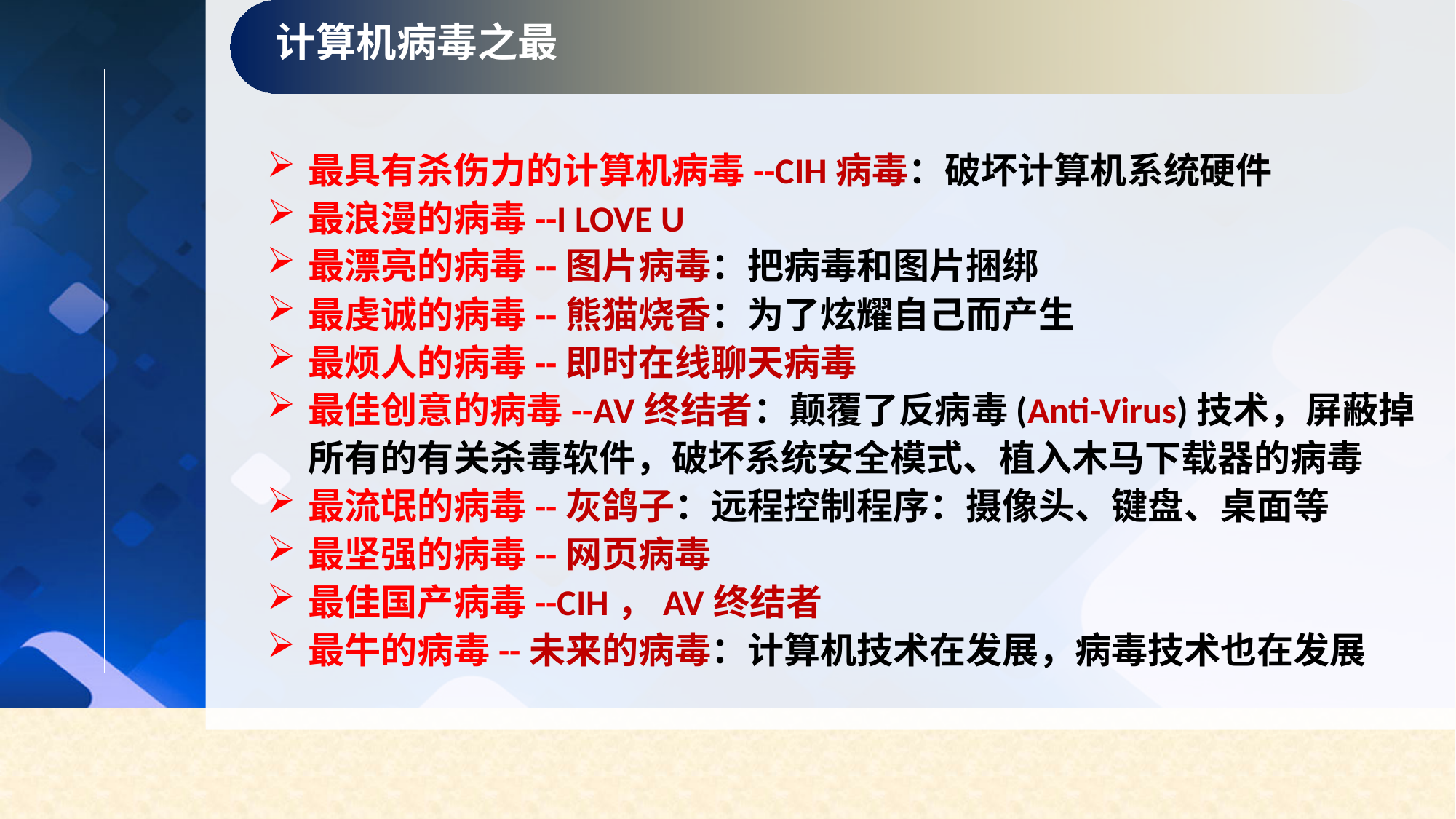

计算机病毒之最
最具有杀伤力的计算机病毒--CIH病毒：破坏计算机系统硬件
最浪漫的病毒--I LOVE U
最漂亮的病毒--图片病毒：把病毒和图片捆绑
最虔诚的病毒--熊猫烧香：为了炫耀自己而产生
最烦人的病毒--即时在线聊天病毒
最佳创意的病毒--AV终结者：颠覆了反病毒(Anti-Virus)技术，屏蔽掉所有的有关杀毒软件，破坏系统安全模式、植入木马下载器的病毒
最流氓的病毒--灰鸽子：远程控制程序：摄像头、键盘、桌面等
最坚强的病毒--网页病毒
最佳国产病毒--CIH，AV终结者
最牛的病毒--未来的病毒：计算机技术在发展，病毒技术也在发展